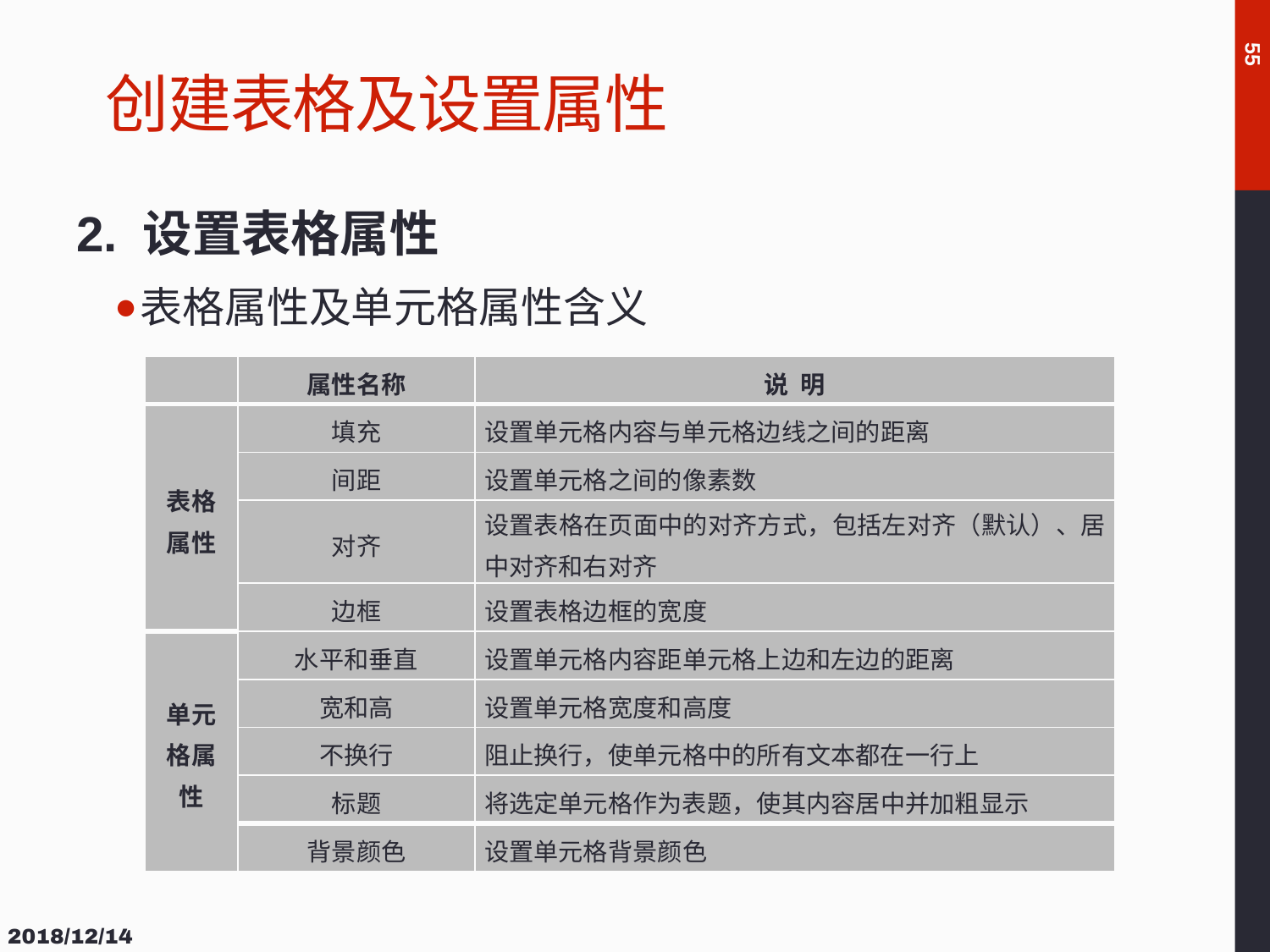

# 创建表格及设置属性
55
2. 设置表格属性
表格属性及单元格属性含义
|  | 属性名称 | 说 明 |
| --- | --- | --- |
| 表格属性 | 填充 | 设置单元格内容与单元格边线之间的距离 |
|  | 间距 | 设置单元格之间的像素数 |
|  | 对齐 | 设置表格在页面中的对齐方式，包括左对齐（默认）、居中对齐和右对齐 |
|  | 边框 | 设置表格边框的宽度 |
| 单元格属性 | 水平和垂直 | 设置单元格内容距单元格上边和左边的距离 |
|  | 宽和高 | 设置单元格宽度和高度 |
|  | 不换行 | 阻止换行，使单元格中的所有文本都在一行上 |
|  | 标题 | 将选定单元格作为表题，使其内容居中并加粗显示 |
|  | 背景颜色 | 设置单元格背景颜色 |
2018/12/14